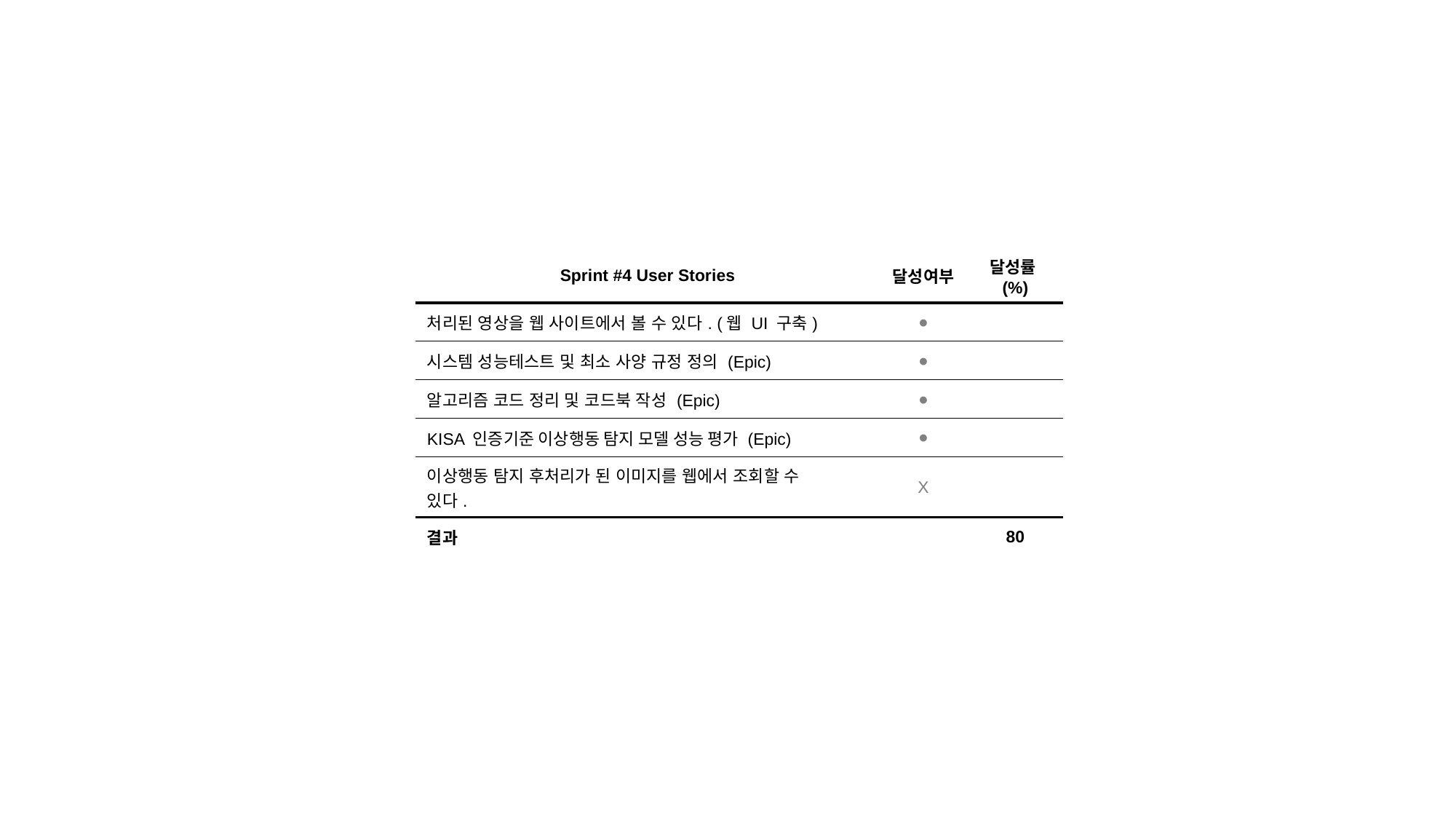

| Sprint #4 User Stories | 달성여부 | 달성률(%) |
| --- | --- | --- |
| 처리된 영상을 웹 사이트에서 볼 수 있다. (웹 UI 구축) | ● |  |
| 시스템 성능테스트 및 최소 사양 규정 정의 (Epic) | ● |  |
| 알고리즘 코드 정리 및 코드북 작성 (Epic) | ● |  |
| KISA 인증기준 이상행동 탐지 모델 성능 평가 (Epic) | ● |  |
| 이상행동 탐지 후처리가 된 이미지를 웹에서 조회할 수 있다. | X |  |
| 결과 |  | 80 |